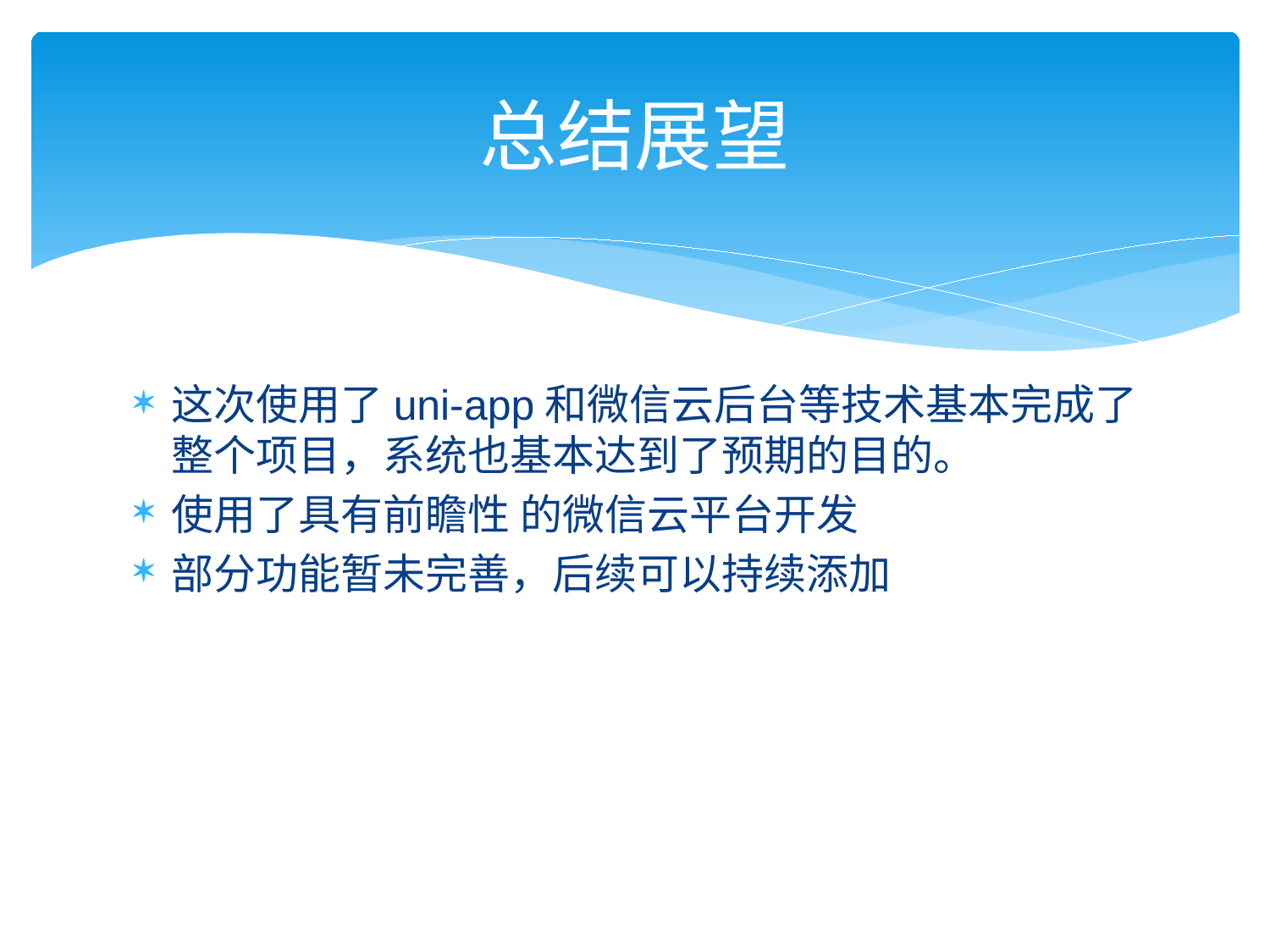

# 总结展望
这次使用了uni-app和微信云后台等技术基本完成了整个项目，系统也基本达到了预期的目的。
使用了具有前瞻性 的微信云平台开发
部分功能暂未完善，后续可以持续添加